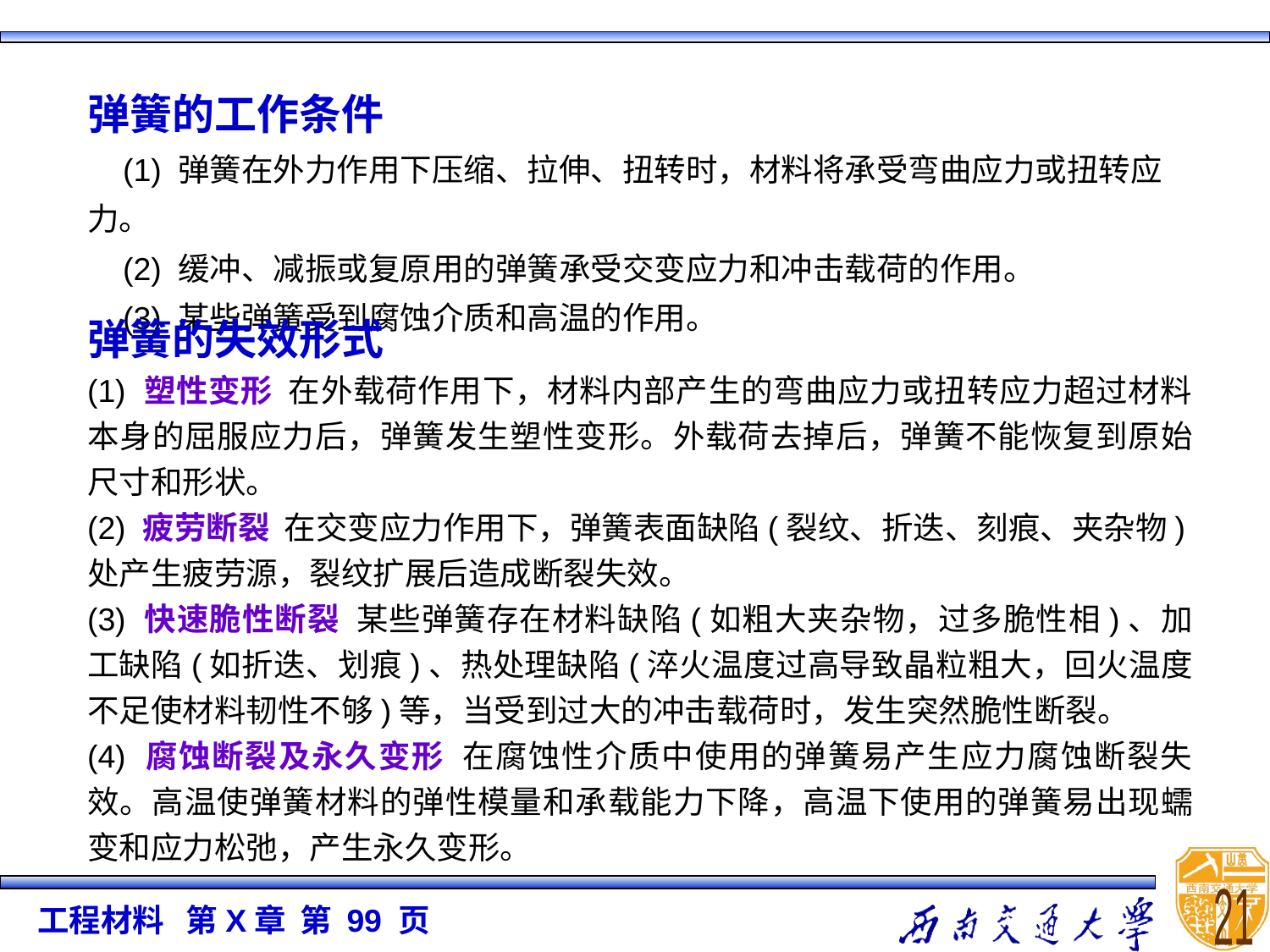

弹簧的工作条件
    (1) 弹簧在外力作用下压缩、拉伸、扭转时，材料将承受弯曲应力或扭转应力。
    (2) 缓冲、减振或复原用的弹簧承受交变应力和冲击载荷的作用。
    (3) 某些弹簧受到腐蚀介质和高温的作用。
弹簧的失效形式
(1) 塑性变形  在外载荷作用下，材料内部产生的弯曲应力或扭转应力超过材料本身的屈服应力后，弹簧发生塑性变形。外载荷去掉后，弹簧不能恢复到原始尺寸和形状。
(2) 疲劳断裂  在交变应力作用下，弹簧表面缺陷(裂纹、折迭、刻痕、夹杂物)处产生疲劳源，裂纹扩展后造成断裂失效。
(3) 快速脆性断裂  某些弹簧存在材料缺陷(如粗大夹杂物，过多脆性相)、加工缺陷(如折迭、划痕)、热处理缺陷(淬火温度过高导致晶粒粗大，回火温度不足使材料韧性不够)等，当受到过大的冲击载荷时，发生突然脆性断裂。
(4) 腐蚀断裂及永久变形  在腐蚀性介质中使用的弹簧易产生应力腐蚀断裂失效。高温使弹簧材料的弹性模量和承载能力下降，高温下使用的弹簧易出现蠕变和应力松弛，产生永久变形。
21